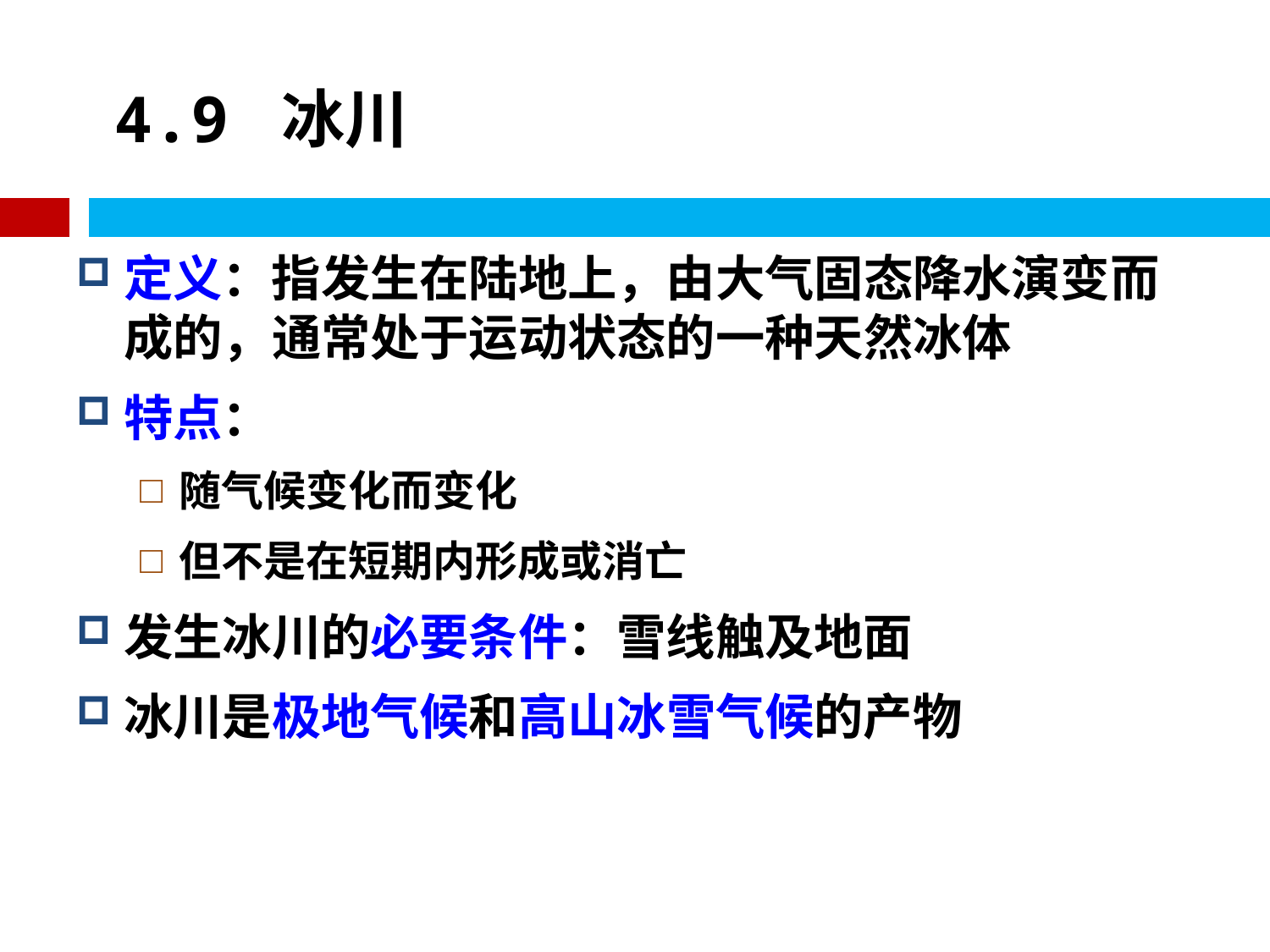

# 4.9 冰川
定义：指发生在陆地上，由大气固态降水演变而成的，通常处于运动状态的一种天然冰体
特点：
随气候变化而变化
但不是在短期内形成或消亡
发生冰川的必要条件：雪线触及地面
冰川是极地气候和高山冰雪气候的产物